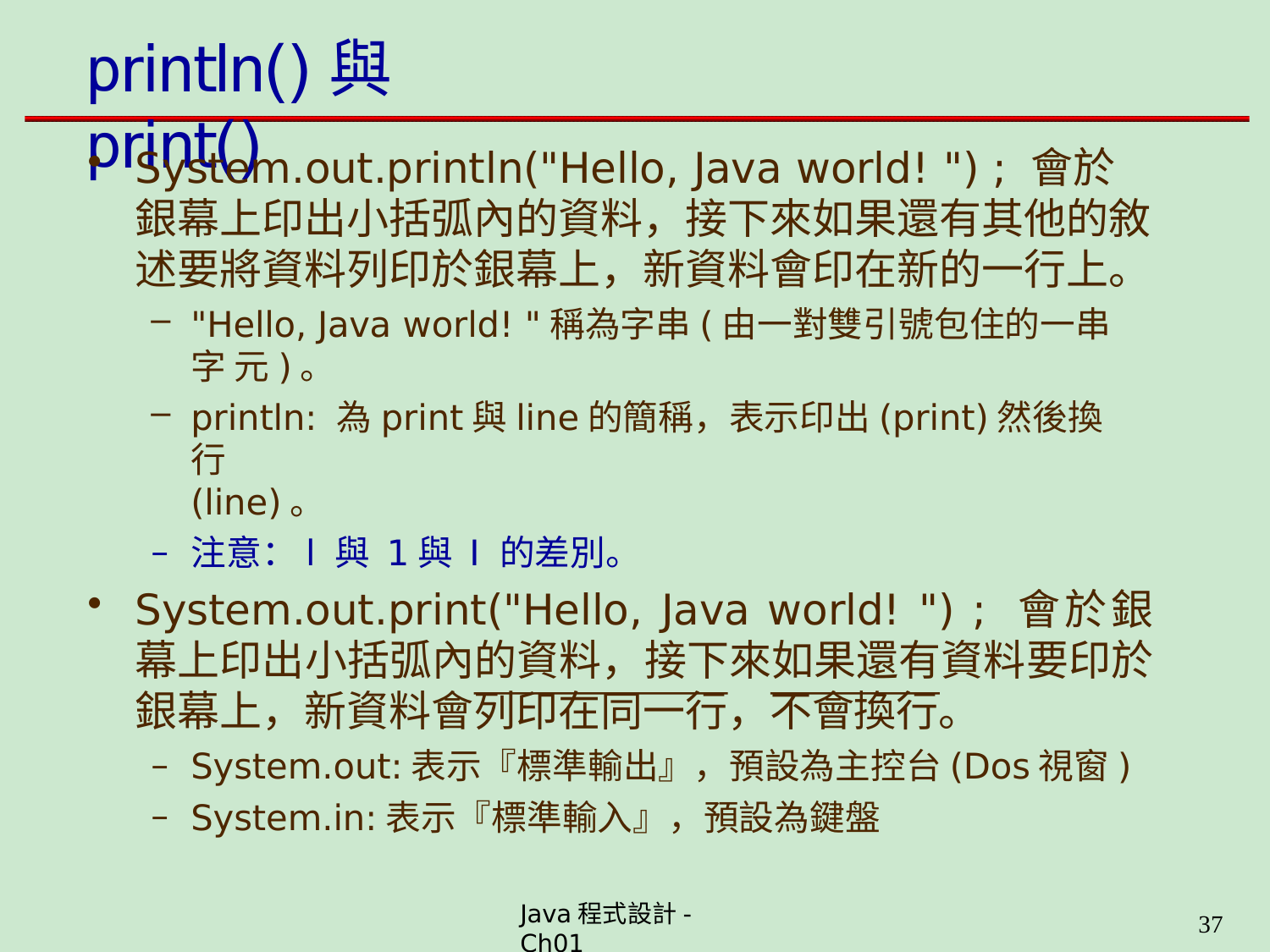

# println()與print()
System.out.println("Hello, Java world! ") ; 會於 銀幕上印出小括弧內的資料，接下來如果還有其他的敘 述要將資料列印於銀幕上，新資料會印在新的一行上。
"Hello, Java world! "稱為字串(由一對雙引號包住的一串字 元)。
println: 為print與line的簡稱，表示印出(print)然後換行
(line)。
注意：l 與 1與 I 的差別。
System.out.print("Hello, Java world! ") ; 會於銀 幕上印出小括弧內的資料，接下來如果還有資料要印於 銀幕上，新資料會列印在同一行，不會換行。
System.out:表示『標準輸出』，預設為主控台(Dos視窗)
System.in:表示『標準輸入』，預設為鍵盤

Java程式設計-Ch01
37